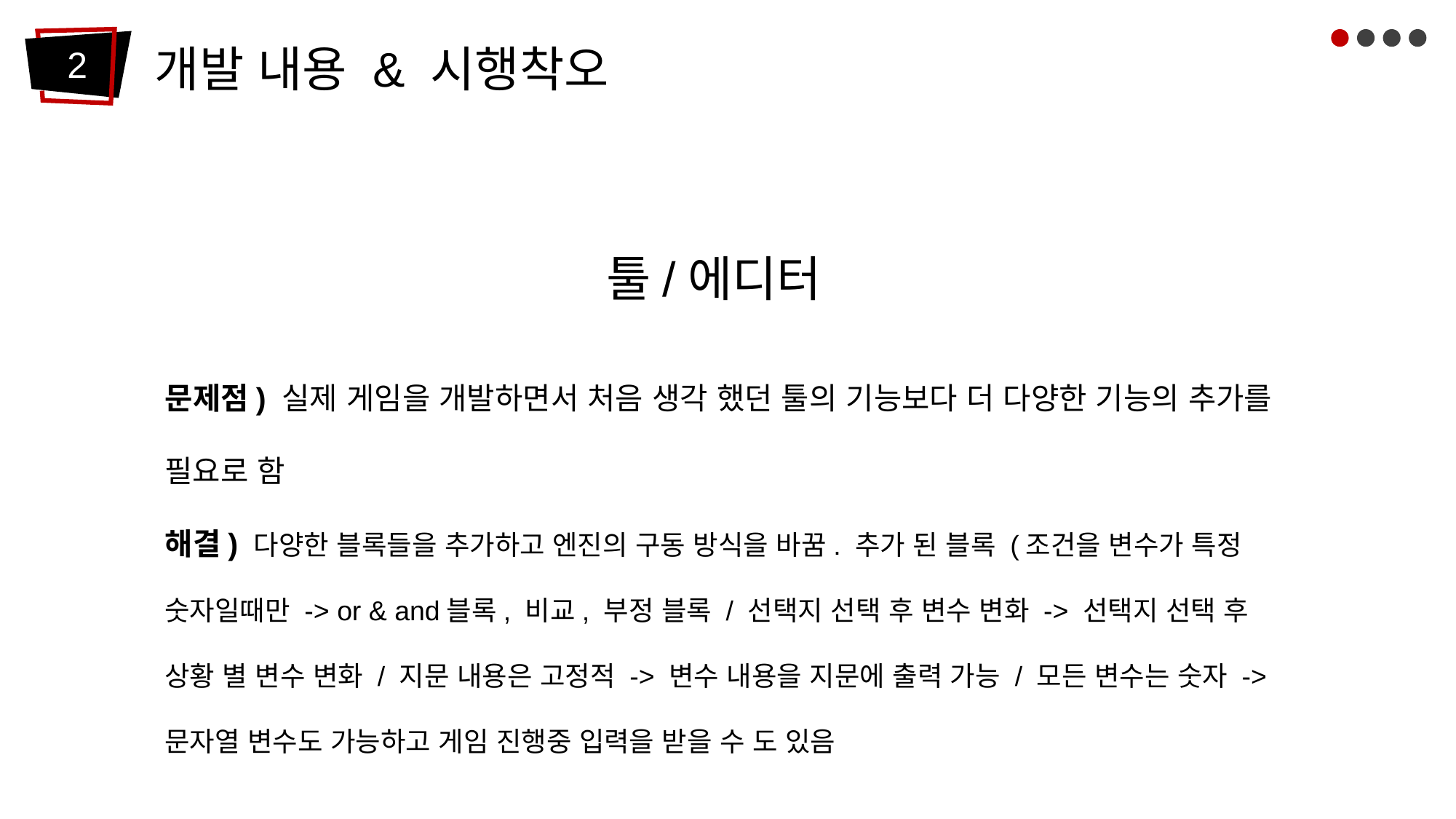

개발 내용 & 시행착오
2
  툴/에디터

문제점) 실제 게임을 개발하면서 처음 생각 했던 툴의 기능보다 더 다양한 기능의 추가를 필요로 함
해결) 다양한 블록들을 추가하고 엔진의 구동 방식을 바꿈. 추가 된 블록 (조건을 변수가 특정 숫자일때만 -> or & and블록, 비교, 부정 블록 / 선택지 선택 후 변수 변화 -> 선택지 선택 후 상황 별 변수 변화 / 지문 내용은 고정적 -> 변수 내용을 지문에 출력 가능 / 모든 변수는 숫자 -> 문자열 변수도 가능하고 게임 진행중 입력을 받을 수 도 있음